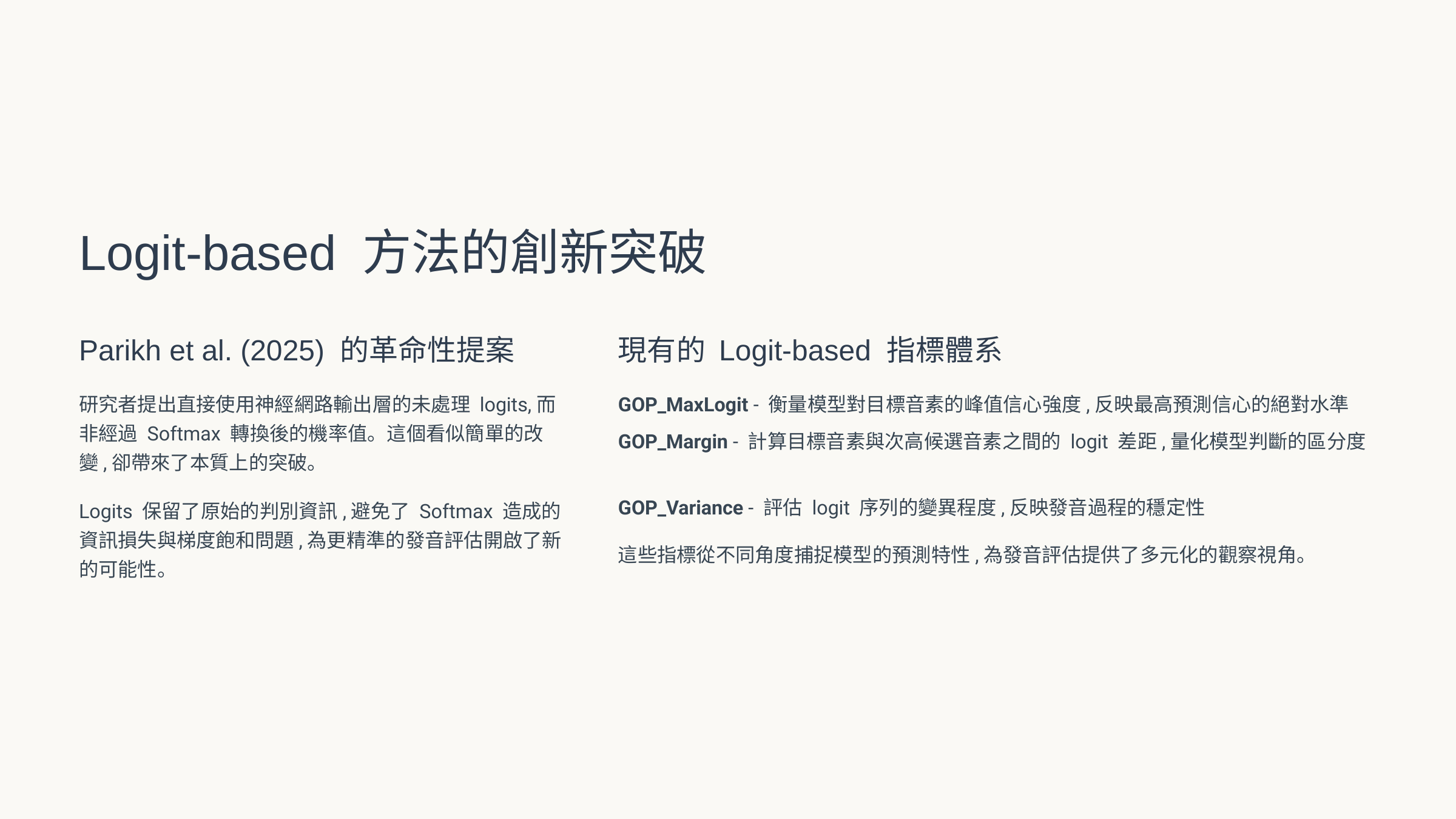

Logit-based 方法的創新突破
Parikh et al. (2025) 的革命性提案
現有的 Logit-based 指標體系
研究者提出直接使用神經網路輸出層的未處理 logits,而非經過 Softmax 轉換後的機率值。這個看似簡單的改變,卻帶來了本質上的突破。
GOP_MaxLogit - 衡量模型對目標音素的峰值信心強度,反映最高預測信心的絕對水準
GOP_Margin - 計算目標音素與次高候選音素之間的 logit 差距,量化模型判斷的區分度
GOP_Variance - 評估 logit 序列的變異程度,反映發音過程的穩定性
Logits 保留了原始的判別資訊,避免了 Softmax 造成的資訊損失與梯度飽和問題,為更精準的發音評估開啟了新的可能性。
這些指標從不同角度捕捉模型的預測特性,為發音評估提供了多元化的觀察視角。